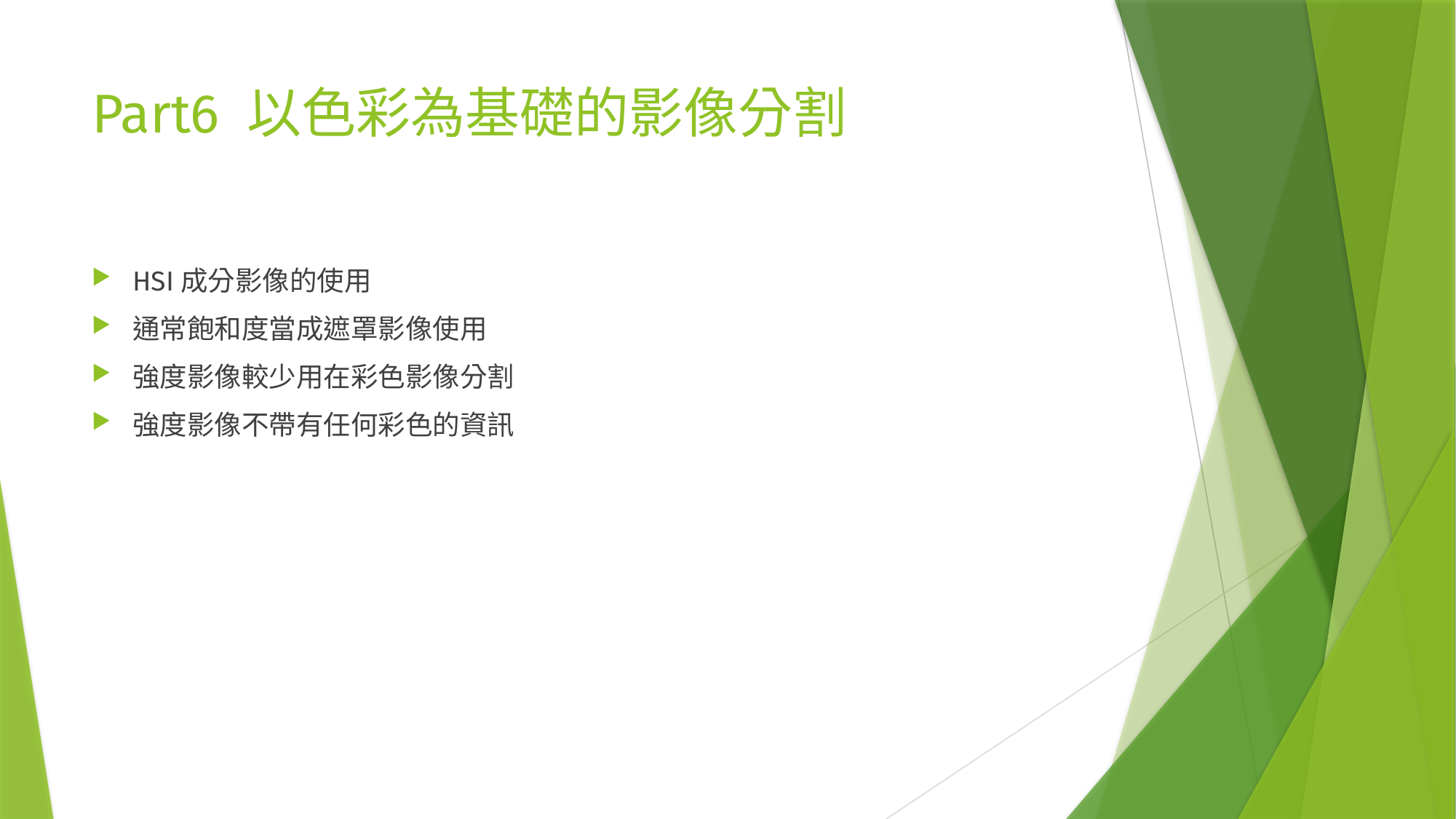

# Part6 以色彩為基礎的影像分割
HSI成分影像的使用
通常飽和度當成遮罩影像使用
強度影像較少用在彩色影像分割
強度影像不帶有任何彩色的資訊